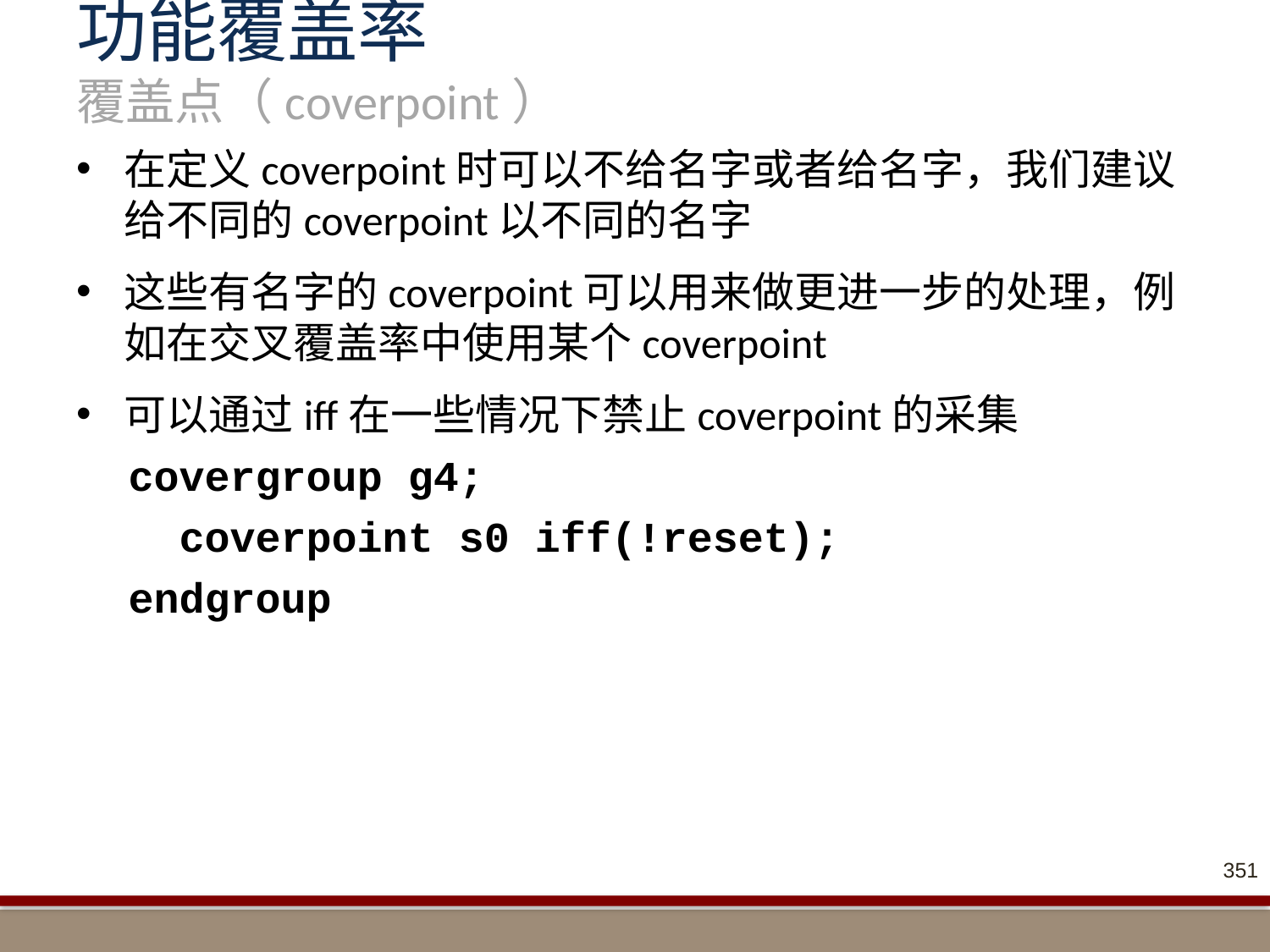

# 功能覆盖率 覆盖点（coverpoint）
在定义coverpoint时可以不给名字或者给名字，我们建议给不同的coverpoint以不同的名字
这些有名字的coverpoint可以用来做更进一步的处理，例如在交叉覆盖率中使用某个coverpoint
可以通过iff在一些情况下禁止coverpoint的采集
covergroup g4;
  coverpoint s0 iff(!reset);
endgroup

351